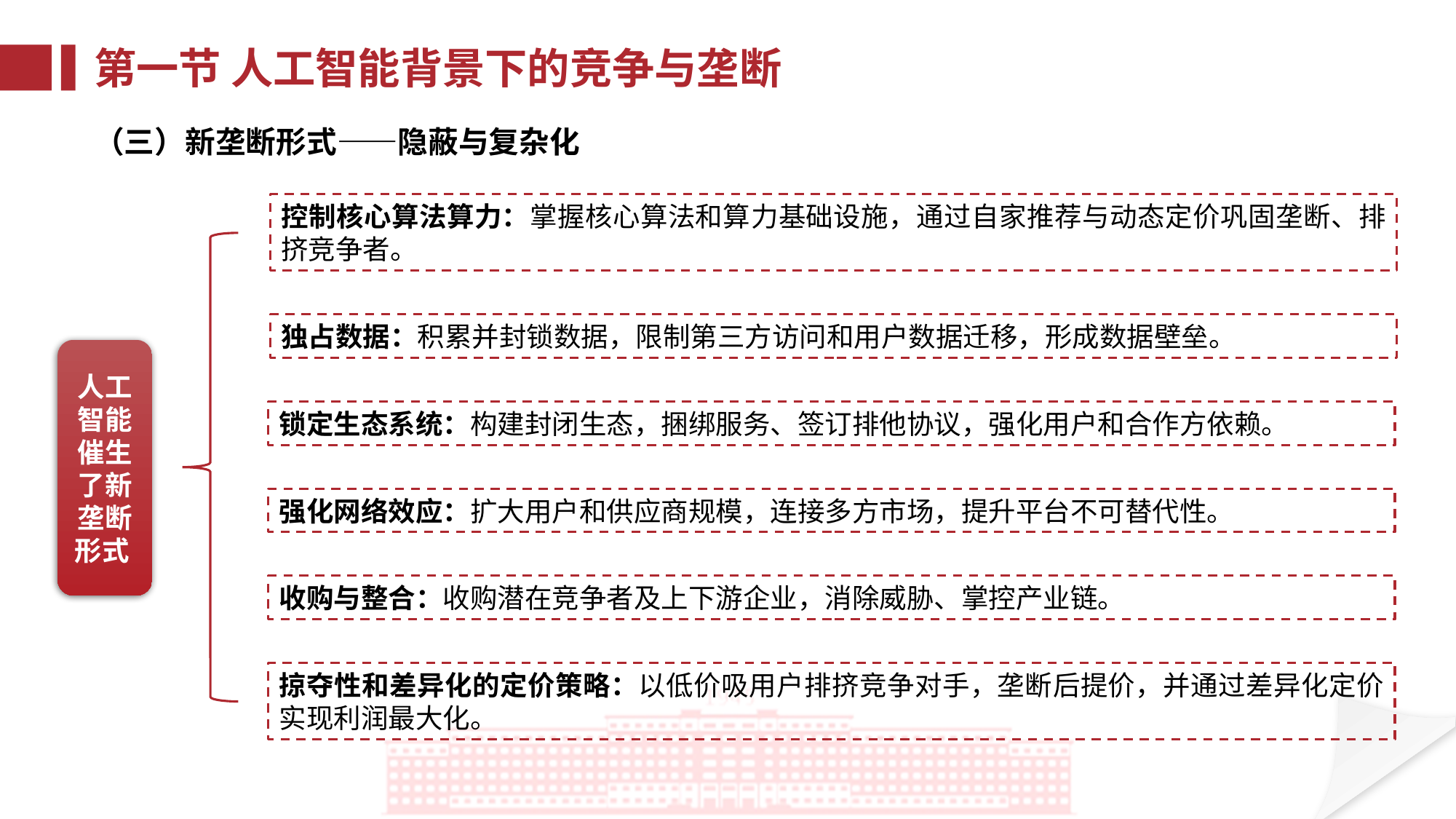

第一节 人工智能背景下的竞争与垄断
（三）新垄断形式——隐蔽与复杂化
控制核心算法算力：掌握核心算法和算力基础设施，通过自家推荐与动态定价巩固垄断、排挤竞争者。

独占数据：积累并封锁数据，限制第三方访问和用户数据迁移，形成数据壁垒。
人工智能催生了新垄断形式
锁定生态系统：构建封闭生态，捆绑服务、签订排他协议，强化用户和合作方依赖。
强化网络效应：扩大用户和供应商规模，连接多方市场，提升平台不可替代性。
收购与整合：收购潜在竞争者及上下游企业，消除威胁、掌控产业链。
掠夺性和差异化的定价策略：以低价吸用户排挤竞争对手，垄断后提价，并通过差异化定价实现利润最大化。